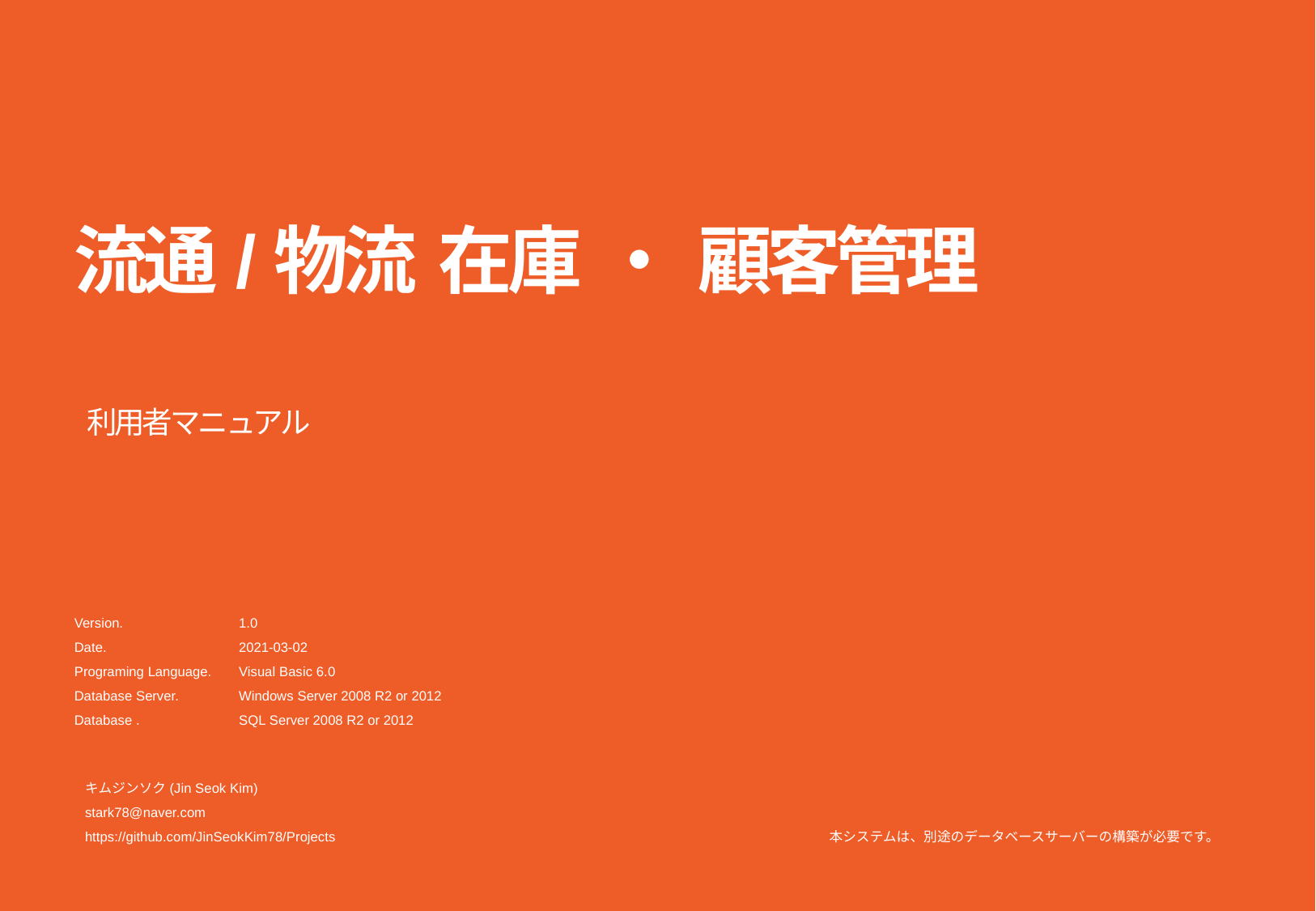

# 流通/物流 在庫 ・ 顧客管理
利用者マニュアル
Version.
Date.
Programing Language.
Database Server.
Database .
1.0
2021-03-02
Visual Basic 6.0
Windows Server 2008 R2 or 2012
SQL Server 2008 R2 or 2012
キムジンソク(Jin Seok Kim)
stark78@naver.com
https://github.com/JinSeokKim78/Projects
本システムは、別途のデータベースサーバーの構築が必要です。